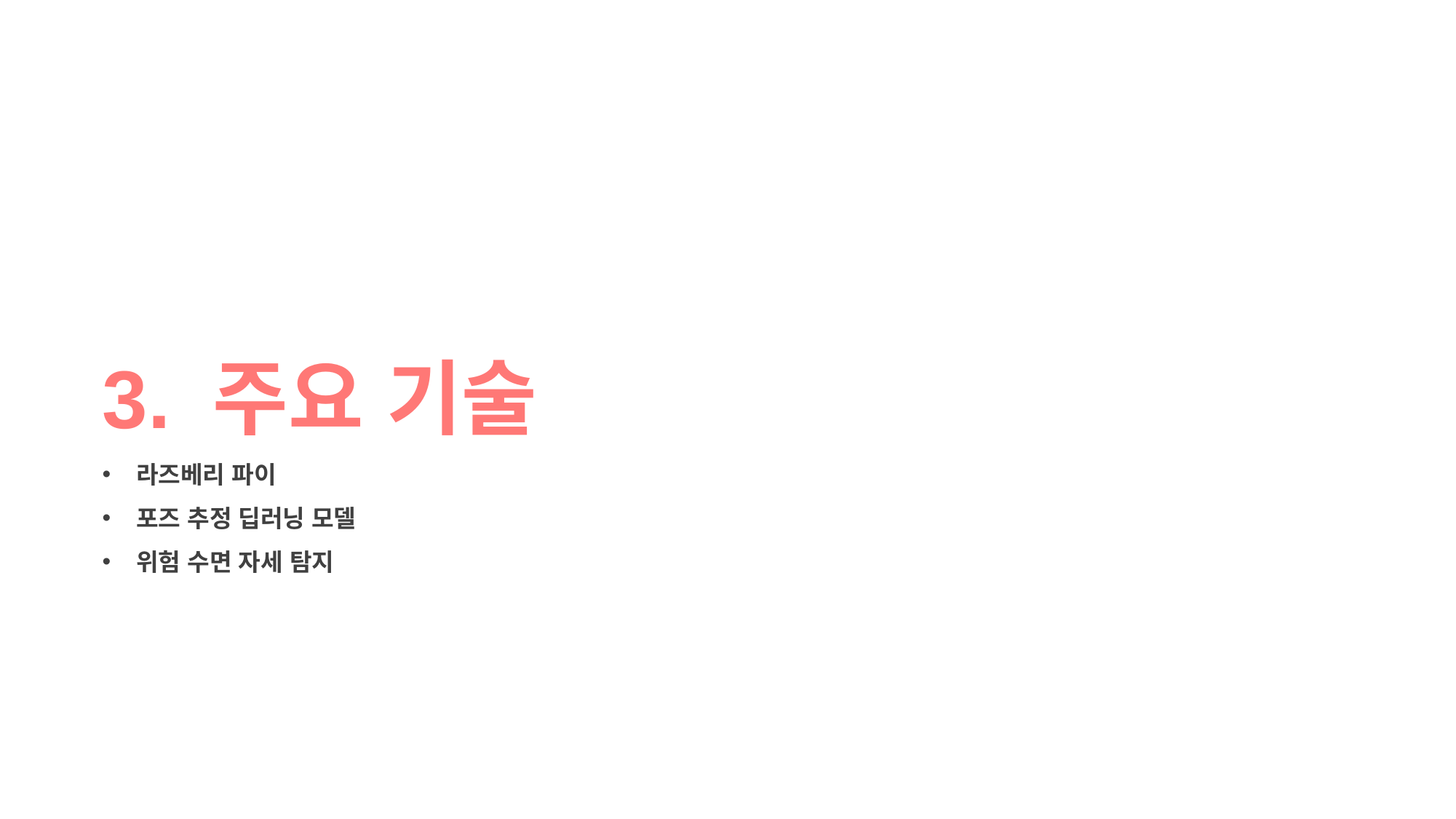

3. 주요 기술
라즈베리 파이
포즈 추정 딥러닝 모델
위험 수면 자세 탐지